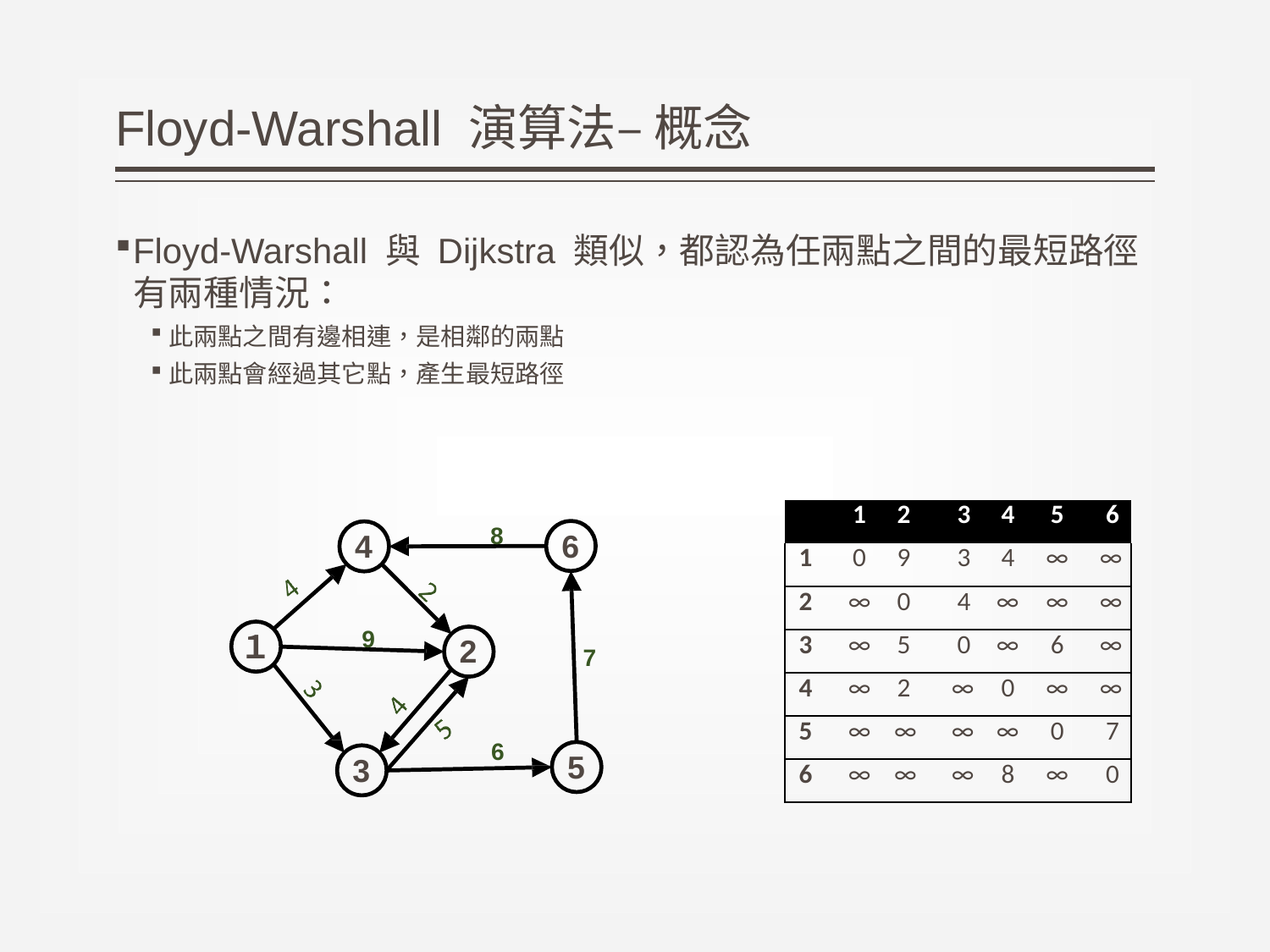

# Floyd-Warshall 演算法– 概念
Floyd-Warshall 與 Dijkstra 類似，都認為任兩點之間的最短路徑有兩種情況：
此兩點之間有邊相連，是相鄰的兩點
此兩點會經過其它點，產生最短路徑

|  | 1 | 2 | 3 | 4 | 5 | 6 |
| --- | --- | --- | --- | --- | --- | --- |
| 1 | 0 | 9 | 3 | 4 | ∞ | ∞ |
| 2 | ∞ | 0 | 4 | ∞ | ∞ | ∞ |
| 3 | ∞ | 5 | 0 | ∞ | 6 | ∞ |
| 4 | ∞ | 2 | ∞ | 0 | ∞ | ∞ |
| 5 | ∞ | ∞ | ∞ | ∞ | 0 | 7 |
| 6 | ∞ | ∞ | ∞ | 8 | ∞ | 0 |
8

6
4

9
１

2
7

6

5
3